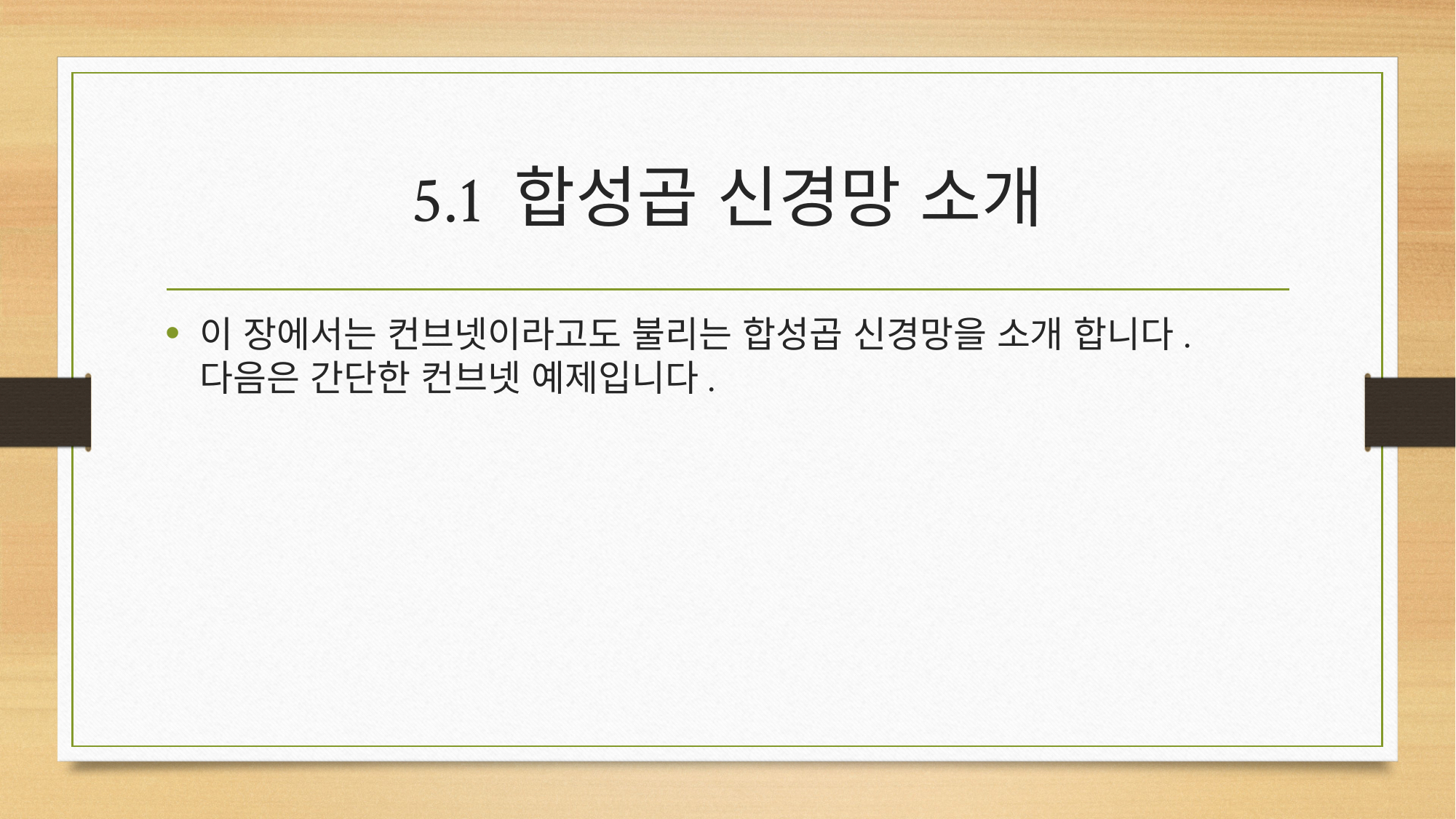

# 5.1 합성곱 신경망 소개
이 장에서는 컨브넷이라고도 불리는 합성곱 신경망을 소개 합니다. 다음은 간단한 컨브넷 예제입니다.